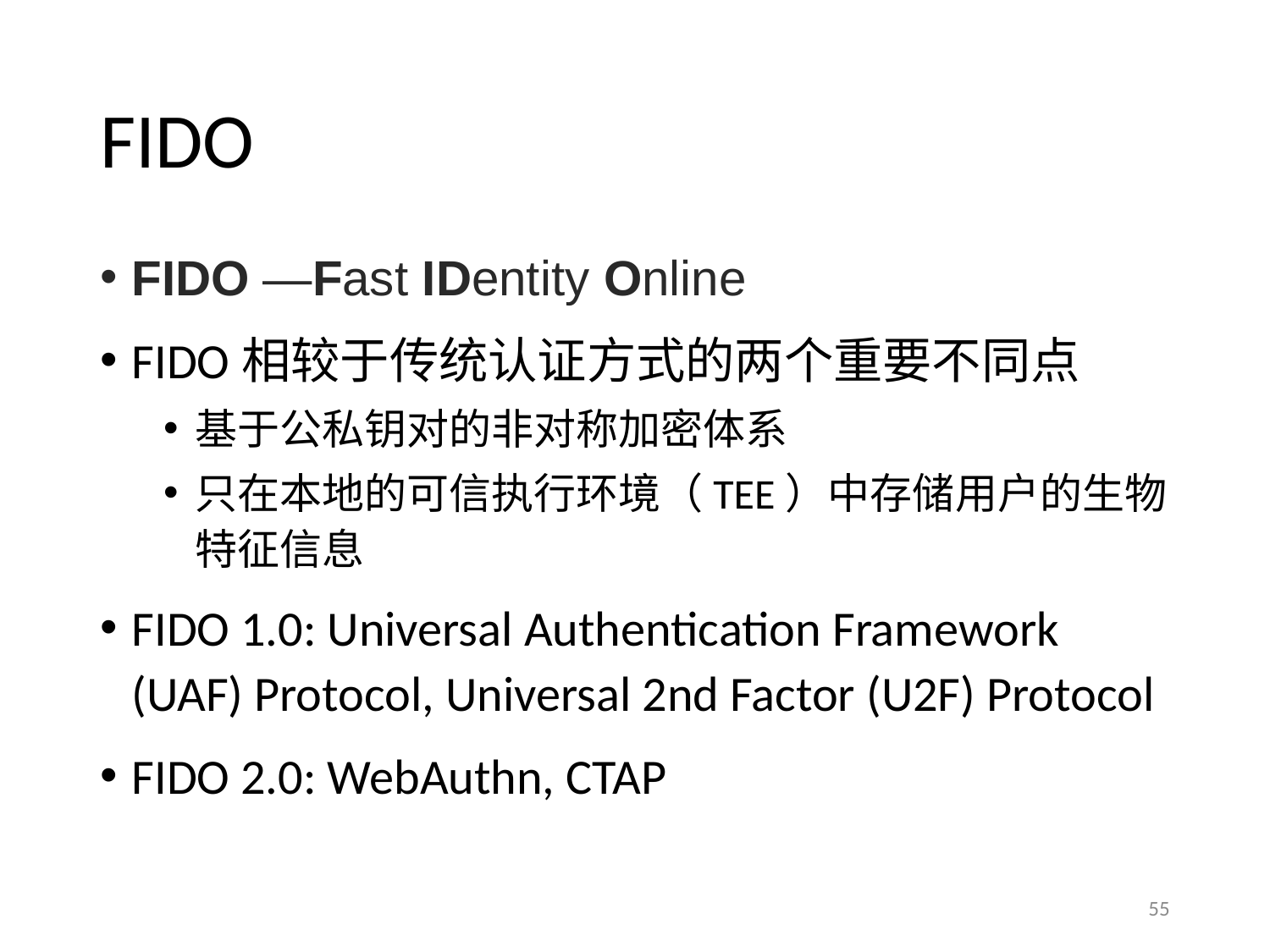

# FIDO
FIDO —Fast IDentity Online
FIDO相较于传统认证方式的两个重要不同点
基于公私钥对的非对称加密体系
只在本地的可信执行环境（TEE）中存储用户的生物特征信息
FIDO 1.0: Universal Authentication Framework (UAF) Protocol, Universal 2nd Factor (U2F) Protocol
FIDO 2.0: WebAuthn, CTAP
55